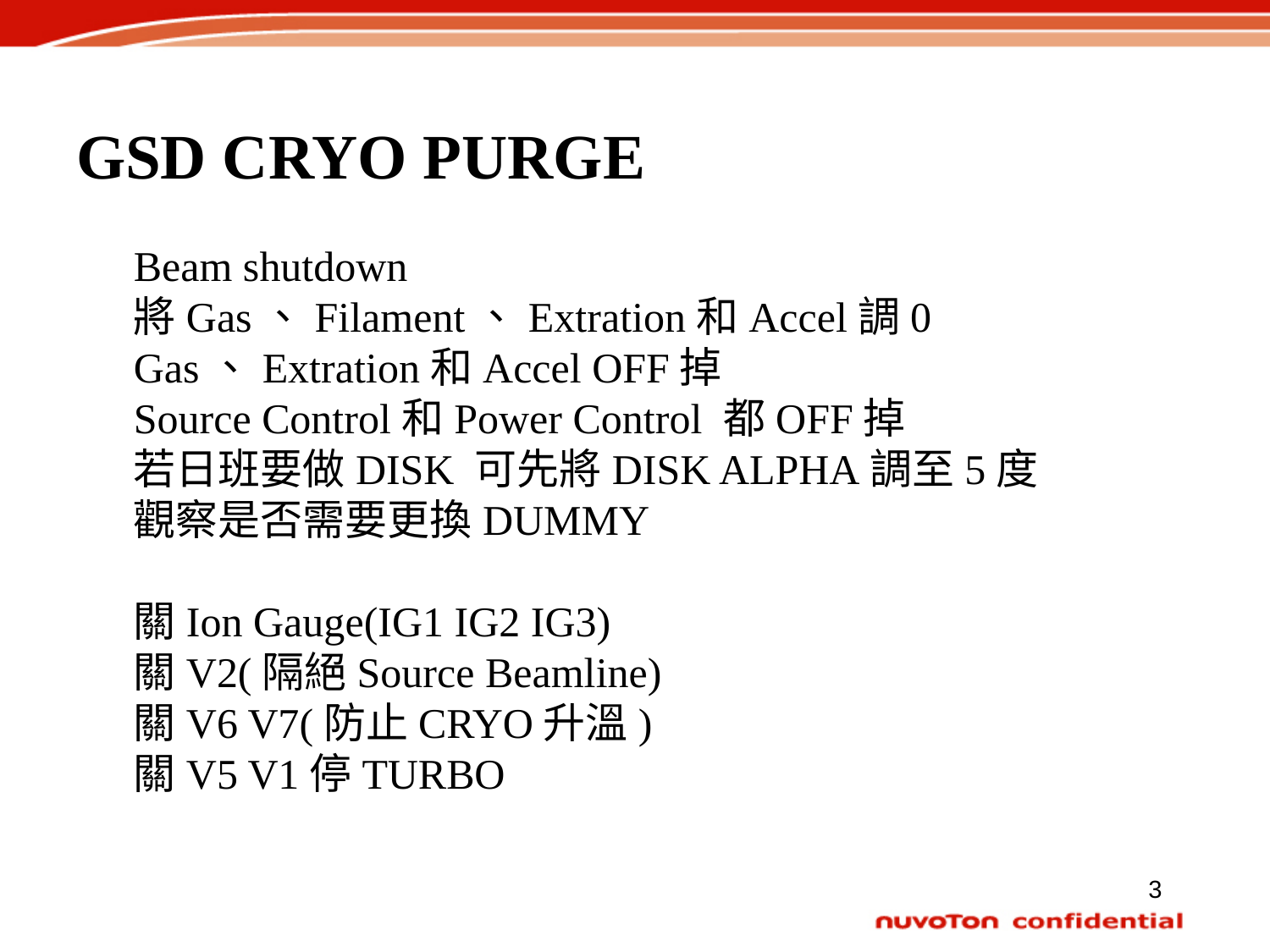

GSD CRYO PURGE
Beam shutdown
將Gas、Filament、Extration和Accel調0
Gas、Extration和Accel OFF掉
Source Control和Power Control 都OFF掉
若日班要做DISK 可先將DISK ALPHA調至5度
觀察是否需要更換DUMMY

關Ion Gauge(IG1 IG2 IG3)
關V2(隔絕Source Beamline)
關V6 V7(防止CRYO升溫)
關V5 V1停TURBO

3